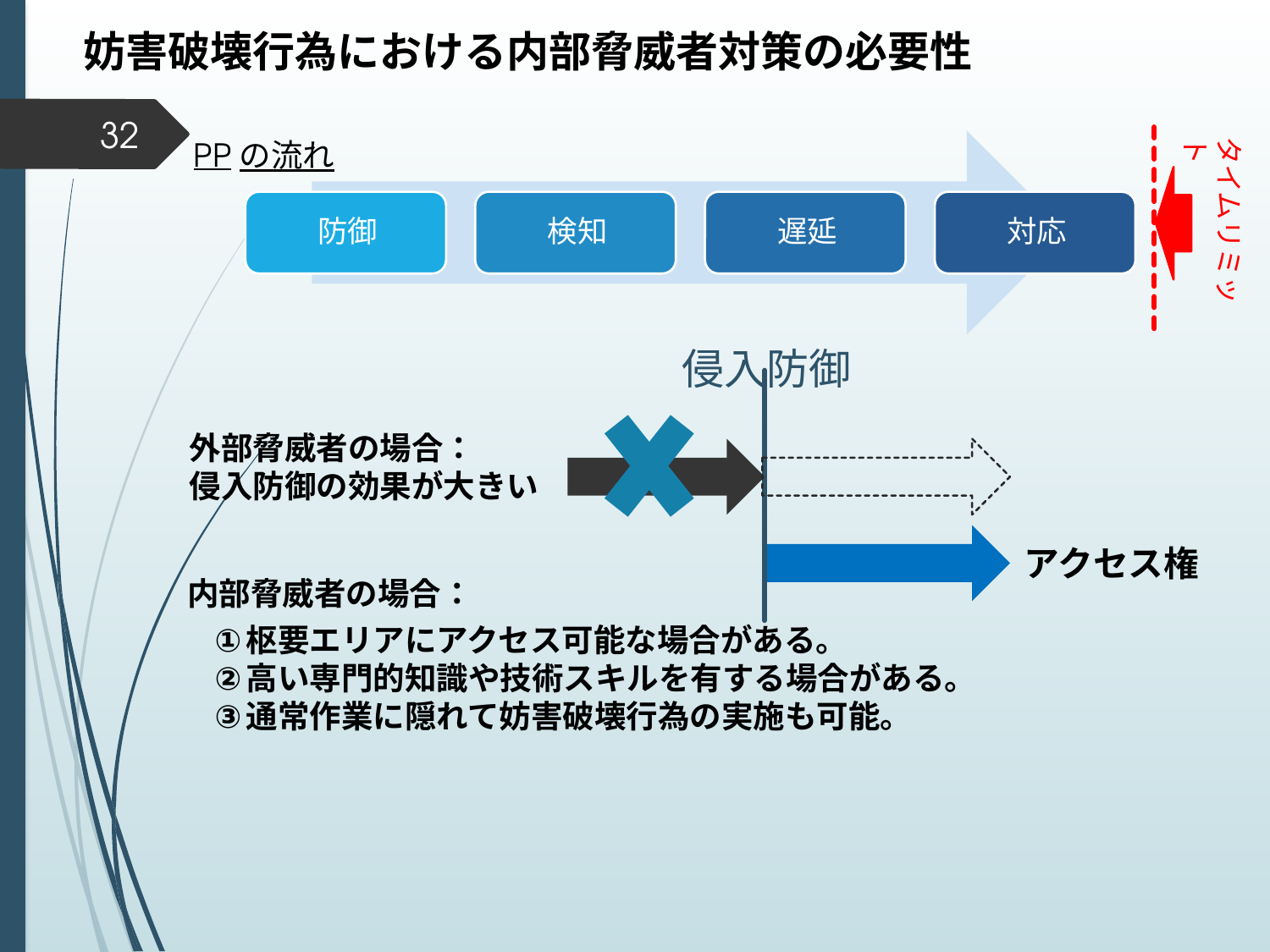

妨害破壊行為における内部脅威者対策の必要性
32
タイムリミット
PPの流れ
防御
検知
遅延
対応

侵入防御

外部脅威者の場合：
侵入防御の効果が大きい

アクセス権
内部脅威者の場合：
枢要エリアにアクセス可能な場合がある。
高い専門的知識や技術スキルを有する場合がある。
通常作業に隠れて妨害破壊行為の実施も可能。